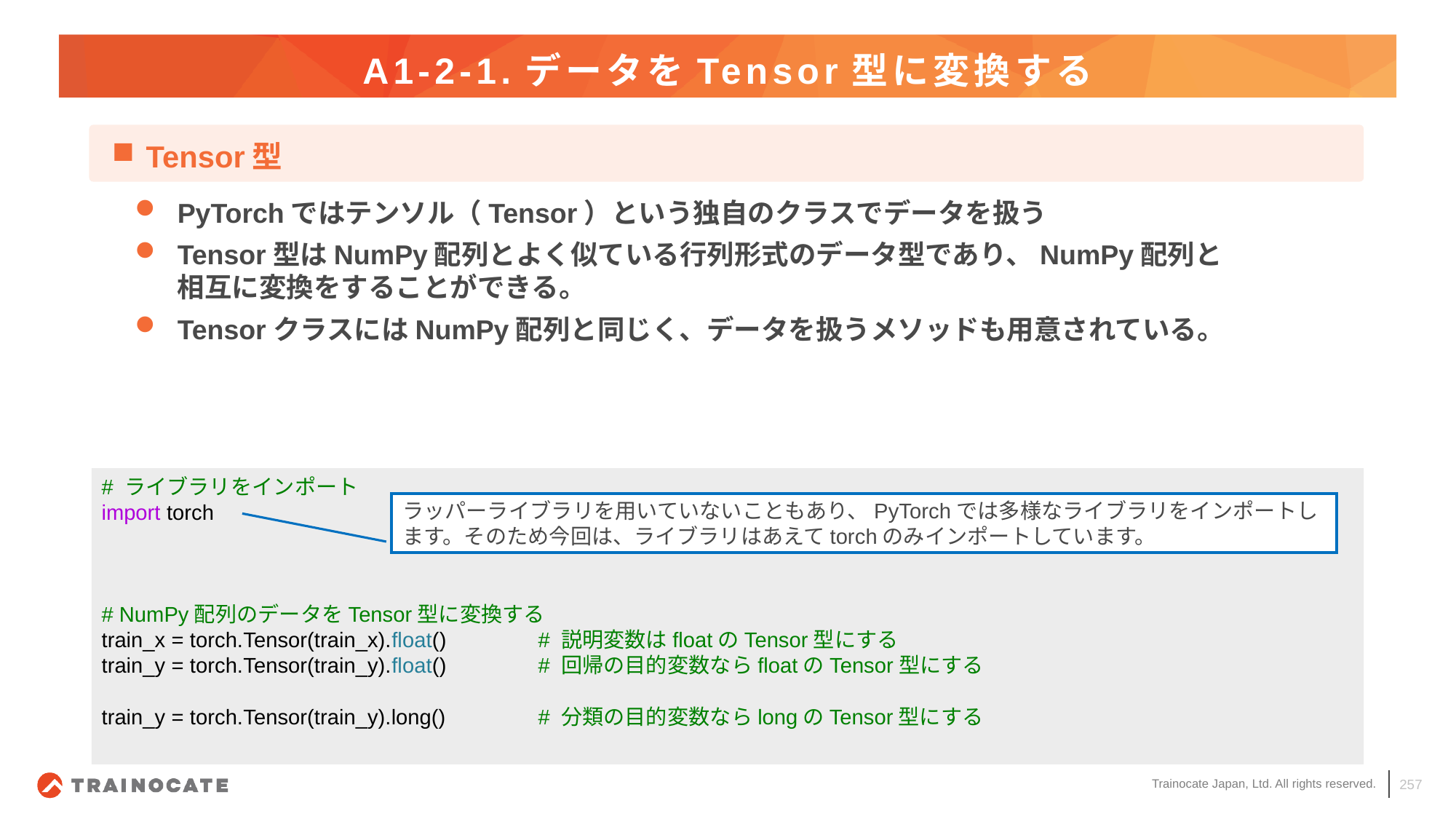

# A1-2-1.データをTensor型に変換する
Tensor型
PyTorchではテンソル（Tensor）という独自のクラスでデータを扱う
Tensor型はNumPy配列とよく似ている行列形式のデータ型であり、NumPy配列と
相互に変換をすることができる。
TensorクラスにはNumPy配列と同じく、データを扱うメソッドも用意されている。
# ライブラリをインポート
import torch

# NumPy配列のデータをTensor型に変換する
train_x = torch.Tensor(train_x).float()	# 説明変数はfloatのTensor型にする
train_y = torch.Tensor(train_y).float()	# 回帰の目的変数ならfloatのTensor型にする

train_y = torch.Tensor(train_y).long()	# 分類の目的変数ならlongのTensor型にする

ラッパーライブラリを用いていないこともあり、PyTorchでは多様なライブラリをインポートします。そのため今回は、ライブラリはあえてtorchのみインポートしています。
257